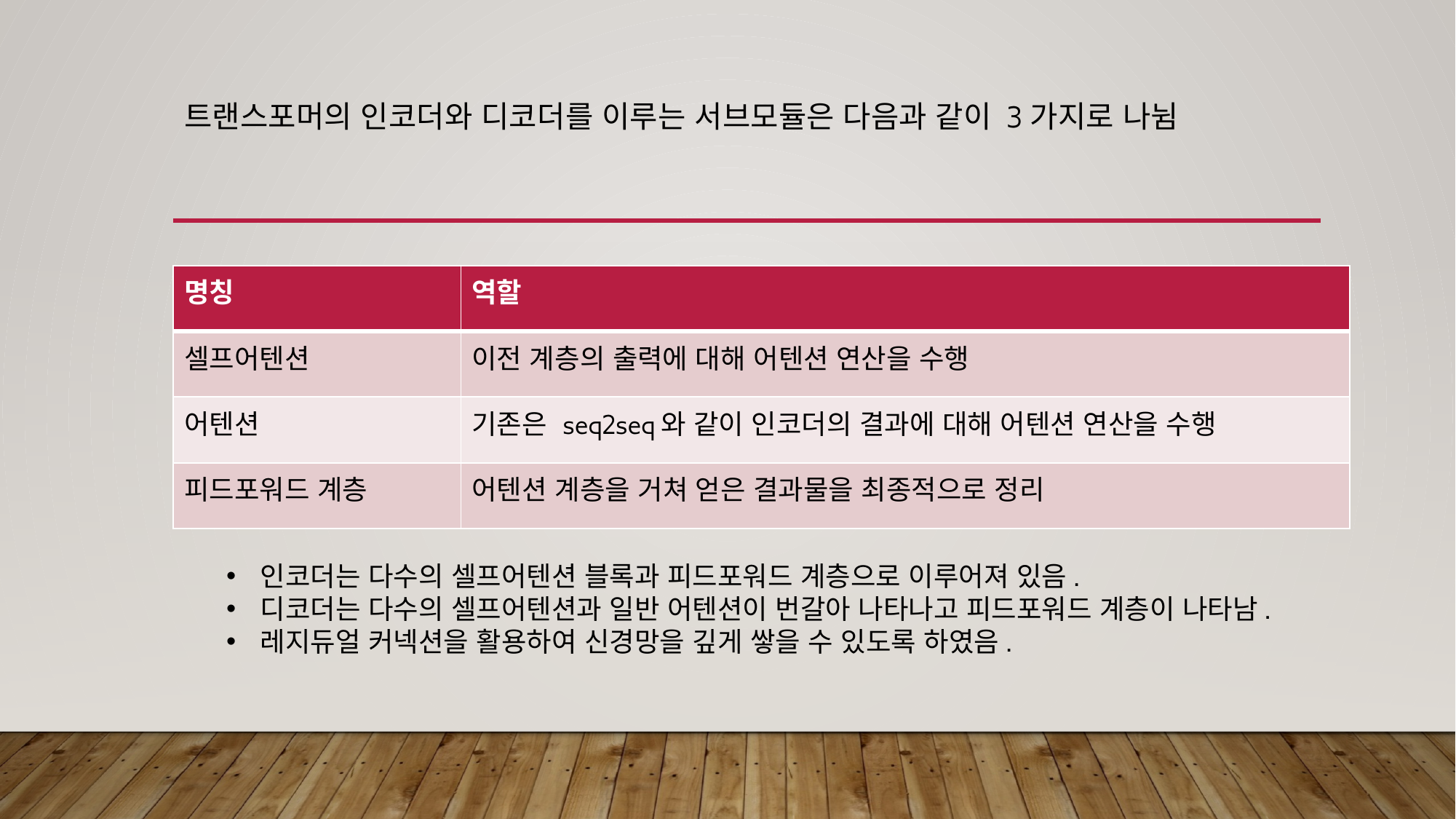

# 트랜스포머의 인코더와 디코더를 이루는 서브모듈은 다음과 같이 3가지로 나뉨
| 명칭 | 역할 |
| --- | --- |
| 셀프어텐션 | 이전 계층의 출력에 대해 어텐션 연산을 수행 |
| 어텐션 | 기존은 seq2seq와 같이 인코더의 결과에 대해 어텐션 연산을 수행 |
| 피드포워드 계층 | 어텐션 계층을 거쳐 얻은 결과물을 최종적으로 정리 |
인코더는 다수의 셀프어텐션 블록과 피드포워드 계층으로 이루어져 있음.
디코더는 다수의 셀프어텐션과 일반 어텐션이 번갈아 나타나고 피드포워드 계층이 나타남.
레지듀얼 커넥션을 활용하여 신경망을 깊게 쌓을 수 있도록 하였음.